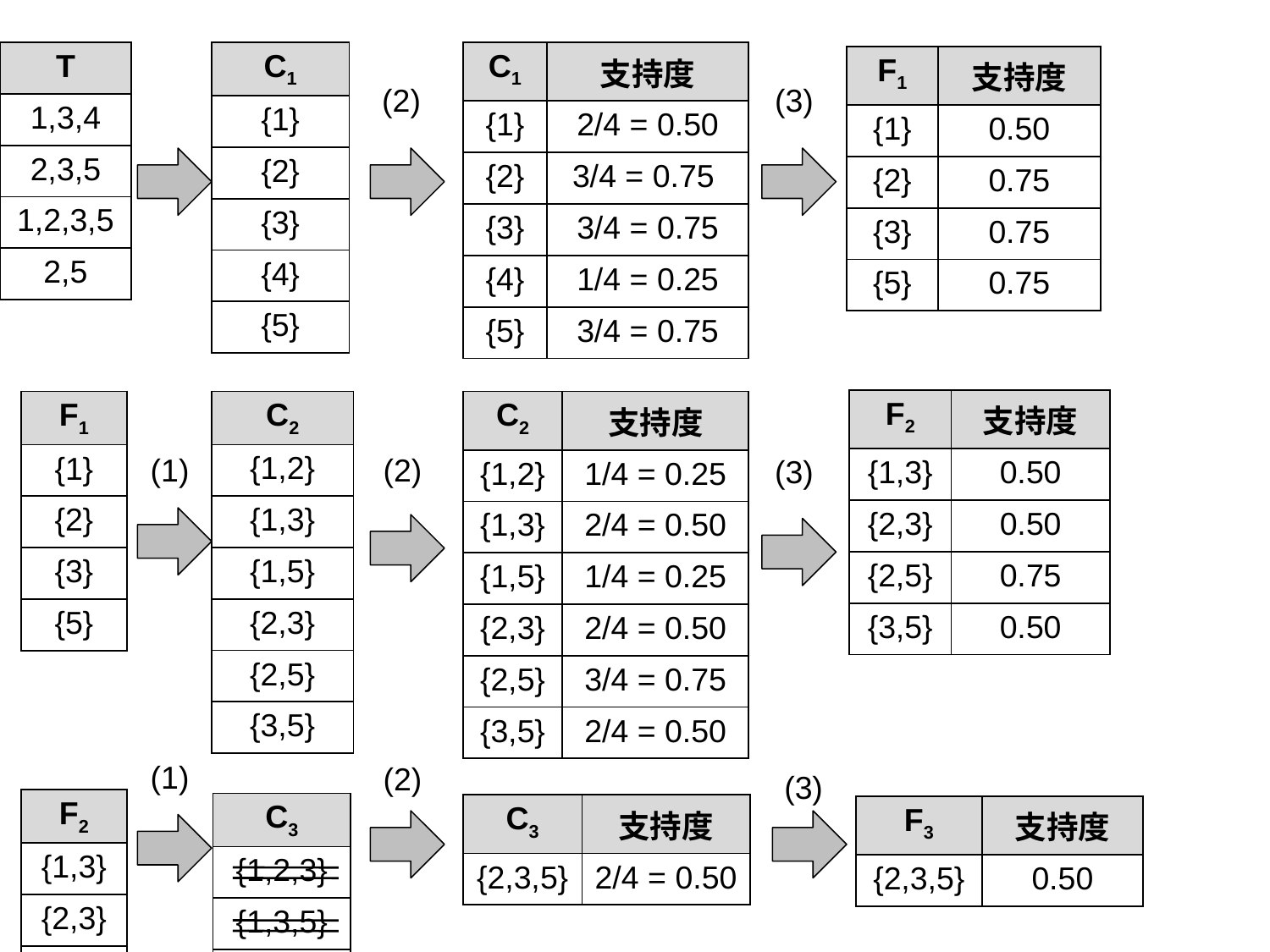

| T |
| --- |
| 1,3,4 |
| 2,3,5 |
| 1,2,3,5 |
| 2,5 |
| C1 |
| --- |
| {1} |
| {2} |
| {3} |
| {4} |
| {5} |
| C1 | 支持度 |
| --- | --- |
| {1} | 2/4 = 0.50 |
| {2} | 3/4 = 0.75 |
| {3} | 3/4 = 0.75 |
| {4} | 1/4 = 0.25 |
| {5} | 3/4 = 0.75 |
| F1 | 支持度 |
| --- | --- |
| {1} | 0.50 |
| {2} | 0.75 |
| {3} | 0.75 |
| {5} | 0.75 |
(2)
(3)

| F2 | 支持度 |
| --- | --- |
| {1,3} | 0.50 |
| {2,3} | 0.50 |
| {2,5} | 0.75 |
| {3,5} | 0.50 |
| F1 |
| --- |
| {1} |
| {2} |
| {3} |
| {5} |
| C2 |
| --- |
| {1,2} |
| {1,3} |
| {1,5} |
| {2,3} |
| {2,5} |
| {3,5} |
| C2 | 支持度 |
| --- | --- |
| {1,2} | 1/4 = 0.25 |
| {1,3} | 2/4 = 0.50 |
| {1,5} | 1/4 = 0.25 |
| {2,3} | 2/4 = 0.50 |
| {2,5} | 3/4 = 0.75 |
| {3,5} | 2/4 = 0.50 |
(1)
(2)
(3)

(1)
(2)
(3)
| F2 |
| --- |
| {1,3} |
| {2,3} |
| {2,5} |
| {3,5} |
| C3 |
| --- |
| {1,2,3} |
| {1,3,5} |
| {2,3,5} |
| C3 | 支持度 |
| --- | --- |
| {2,3,5} | 2/4 = 0.50 |
| F3 | 支持度 |
| --- | --- |
| {2,3,5} | 0.50 |